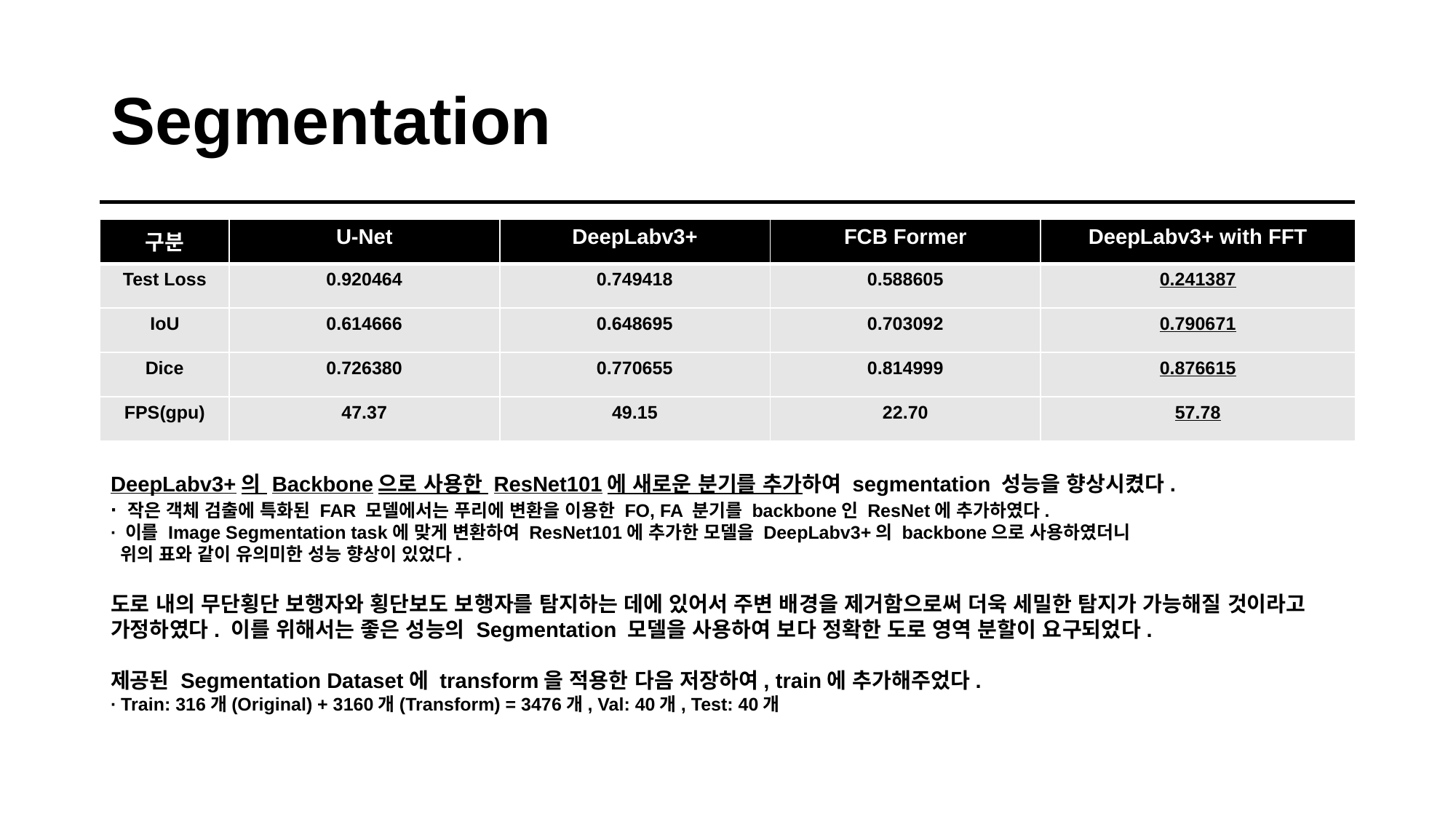

# Segmentation
| 구분 | U-Net | DeepLabv3+ | FCB Former | DeepLabv3+ with FFT |
| --- | --- | --- | --- | --- |
| Test Loss | 0.920464 | 0.749418 | 0.588605 | 0.241387 |
| IoU | 0.614666 | 0.648695 | 0.703092 | 0.790671 |
| Dice | 0.726380 | 0.770655 | 0.814999 | 0.876615 |
| FPS(gpu) | 47.37 | 49.15 | 22.70 | 57.78 |
DeepLabv3+의 Backbone으로 사용한 ResNet101에 새로운 분기를 추가하여 segmentation 성능을 향상시켰다.
∙ 작은 객체 검출에 특화된 FAR 모델에서는 푸리에 변환을 이용한 FO, FA 분기를 backbone인 ResNet에 추가하였다.
∙ 이를 Image Segmentation task에 맞게 변환하여 ResNet101에 추가한 모델을 DeepLabv3+의 backbone으로 사용하였더니
  위의 표와 같이 유의미한 성능 향상이 있었다.
도로 내의 무단횡단 보행자와 횡단보도 보행자를 탐지하는 데에 있어서 주변 배경을 제거함으로써 더욱 세밀한 탐지가 가능해질 것이라고 가정하였다. 이를 위해서는 좋은 성능의 Segmentation 모델을 사용하여 보다 정확한 도로 영역 분할이 요구되었다.
제공된 Segmentation Dataset에 transform을 적용한 다음 저장하여, train에 추가해주었다.
∙ Train: 316개(Original) + 3160개(Transform) = 3476개, Val: 40개, Test: 40개